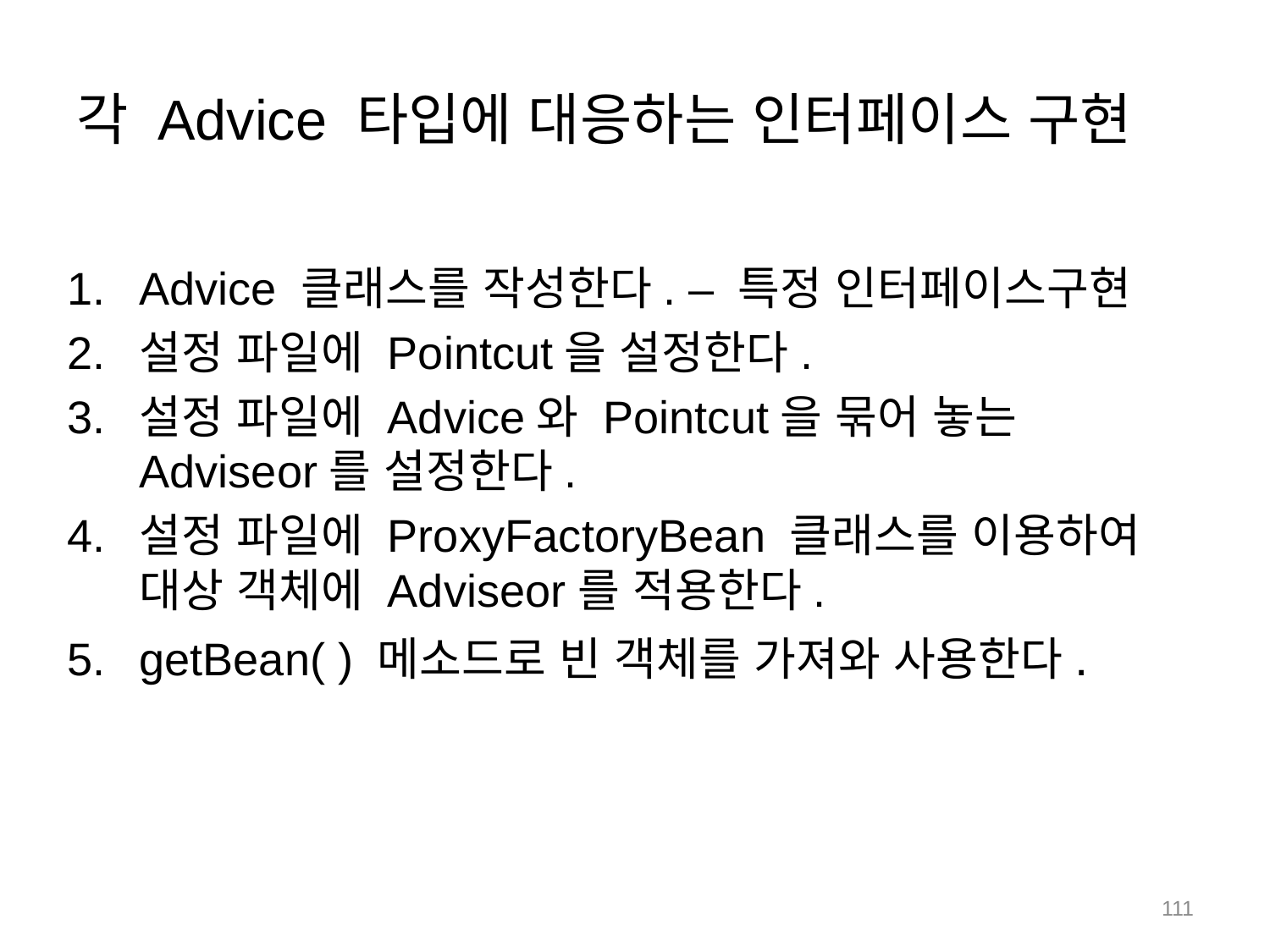

# 각 Advice 타입에 대응하는 인터페이스 구현

Advice 클래스를 작성한다. – 특정 인터페이스구현
설정 파일에 Pointcut을 설정한다.
설정 파일에 Advice와 Pointcut을 묶어 놓는      Adviseor를 설정한다.
설정 파일에 ProxyFactoryBean 클래스를 이용하여 대상 객체에 Adviseor를 적용한다.
getBean( ) 메소드로 빈 객체를 가져와 사용한다.

111